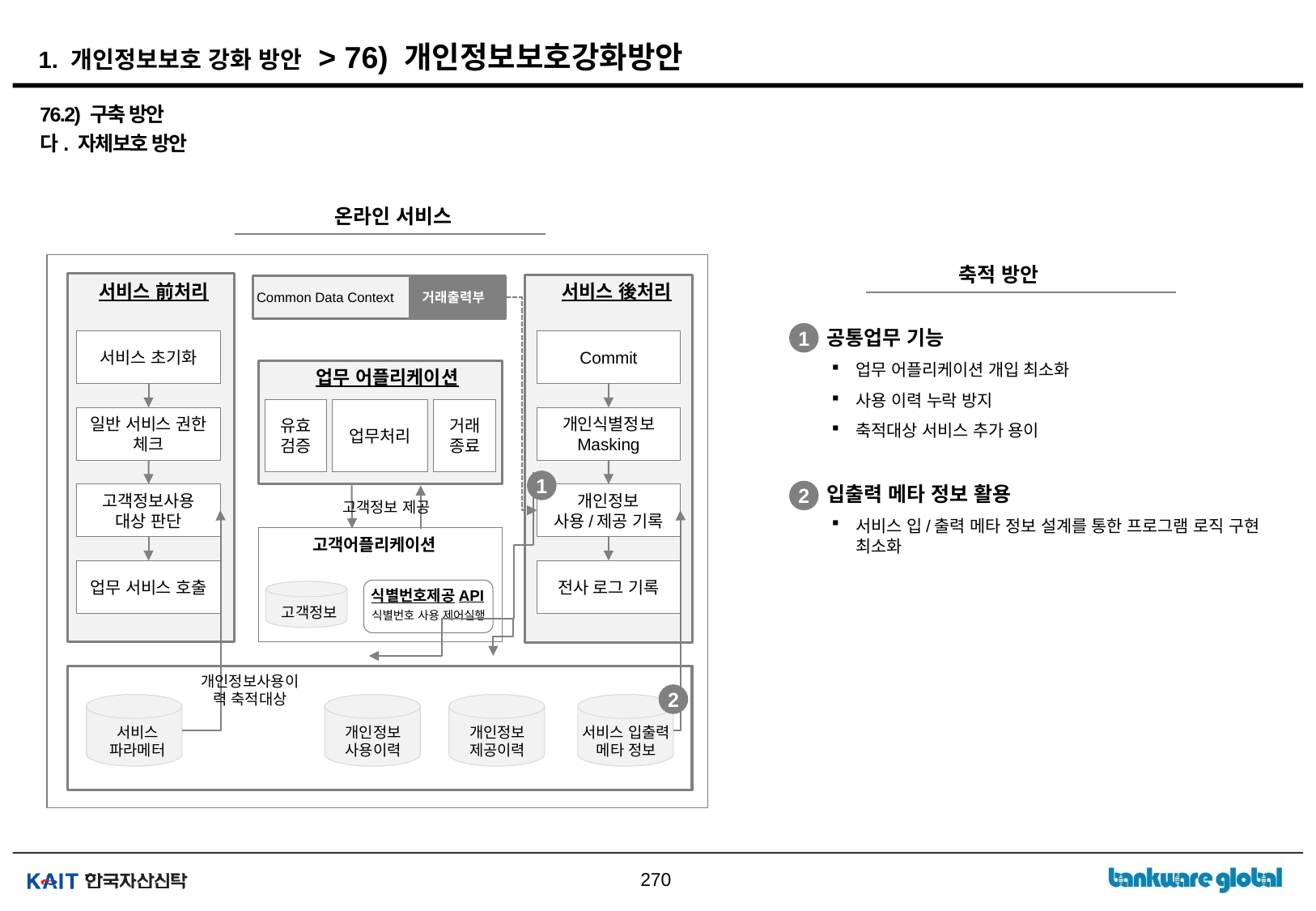

# 1. 개인정보보호 강화 방안 > 76) 개인정보보호강화방안
76.2) 구축 방안
다. 자체보호 방안

온라인 서비스

서비스 前처리
서비스 後처리

거래출력부
 Common Data Context
서비스 초기화
Commit
업무 어플리케이션

유효검증
업무처리
거래종료
일반 서비스 권한 체크
개인식별정보
Masking
1
고객정보사용 대상 판단
개인정보
사용/제공 기록
고객정보 제공
고객어플리케이션
업무 서비스 호출
전사 로그 기록
식별번호제공API

고객정보
식별번호 사용 제어실행

개인정보사용이력 축적대상
2

서비스
파라메터
개인정보
사용이력
개인정보
제공이력
서비스 입출력
메타 정보
축적 방안
공통업무 기능
업무 어플리케이션 개입 최소화
사용 이력 누락 방지
축적대상 서비스 추가 용이

입출력 메타 정보 활용
서비스 입/출력 메타 정보 설계를 통한 프로그램 로직 구현 최소화

1
2